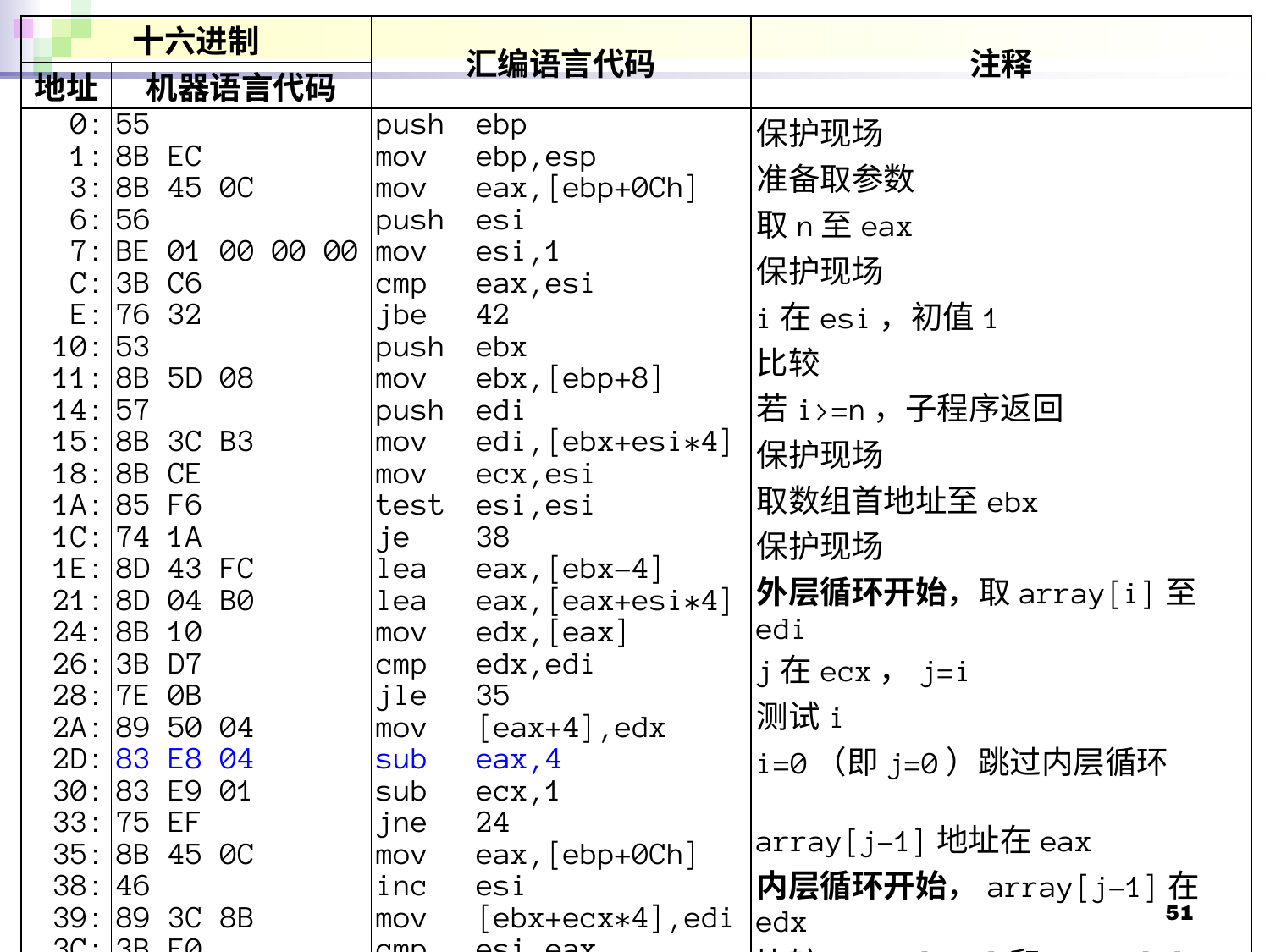

| 十六进制 |  | 汇编语言代码 |  | 注释 |
| --- | --- | --- | --- | --- |
| 地址 | 机器语言代码 |  |  |  |
| 0: 1: 3: 6: 7: C: E: 10: 11: 14: 15: 18: 1A: 1C: 1E: 21: 24: 26: 28: 2A: 2D: 30: 33: 35: 38: 39: 3C: 3E: 40: 41: 42: 43: 44: | 55 8B EC 8B 45 0C 56 BE 01 00 00 00 3B C6 76 32 53 8B 5D 08 57 8B 3C B3 8B CE 85 F6 74 1A 8D 43 FC 8D 04 B0 8B 10 3B D7 7E 0B 89 50 04 83 E8 04 83 E9 01 75 EF 8B 45 0C 46 89 3C 8B 3B F0 72 D5 5F 5B 5E 5D C3 | push mov mov push mov cmp jbe push mov push mov mov test je lea lea mov cmp jle mov sub sub jne mov inc mov cmp jb pop pop pop pop ret | ebp ebp,esp eax,[ebp+0Ch] esi esi,1 eax,esi 42 ebx ebx,[ebp+8] edi edi,[ebx+esi\*4] ecx,esi esi,esi 38 eax,[ebx-4] eax,[eax+esi\*4] edx,[eax] edx,edi 35 [eax+4],edx eax,4 ecx,1 24 eax,[ebp+0Ch] esi [ebx+ecx\*4],edi esi,eax 15 edi ebx esi ebp | 保护现场 准备取参数 取n至eax 保护现场 i在esi，初值1 比较 若i>=n，子程序返回 保护现场 取数组首地址至ebx 保护现场 外层循环开始，取array[i]至edi j在ecx，j=i 测试i i=0（即j=0）跳过内层循环   array[j-1]地址在eax 内层循环开始，array[j-1]在edx 比较array[j-1]和array[i] <=，退出内层循环 array[j]=array[j-1] eax指向新的array[j-1] j-- j!=0，跳转到内层循环开始 取n至eax i+1 array[j]=array[i] 比较i与n 小于则跳转到外层循环开始 恢复现场 恢复现场 恢复现场 恢复现场 子程序返回 |
51